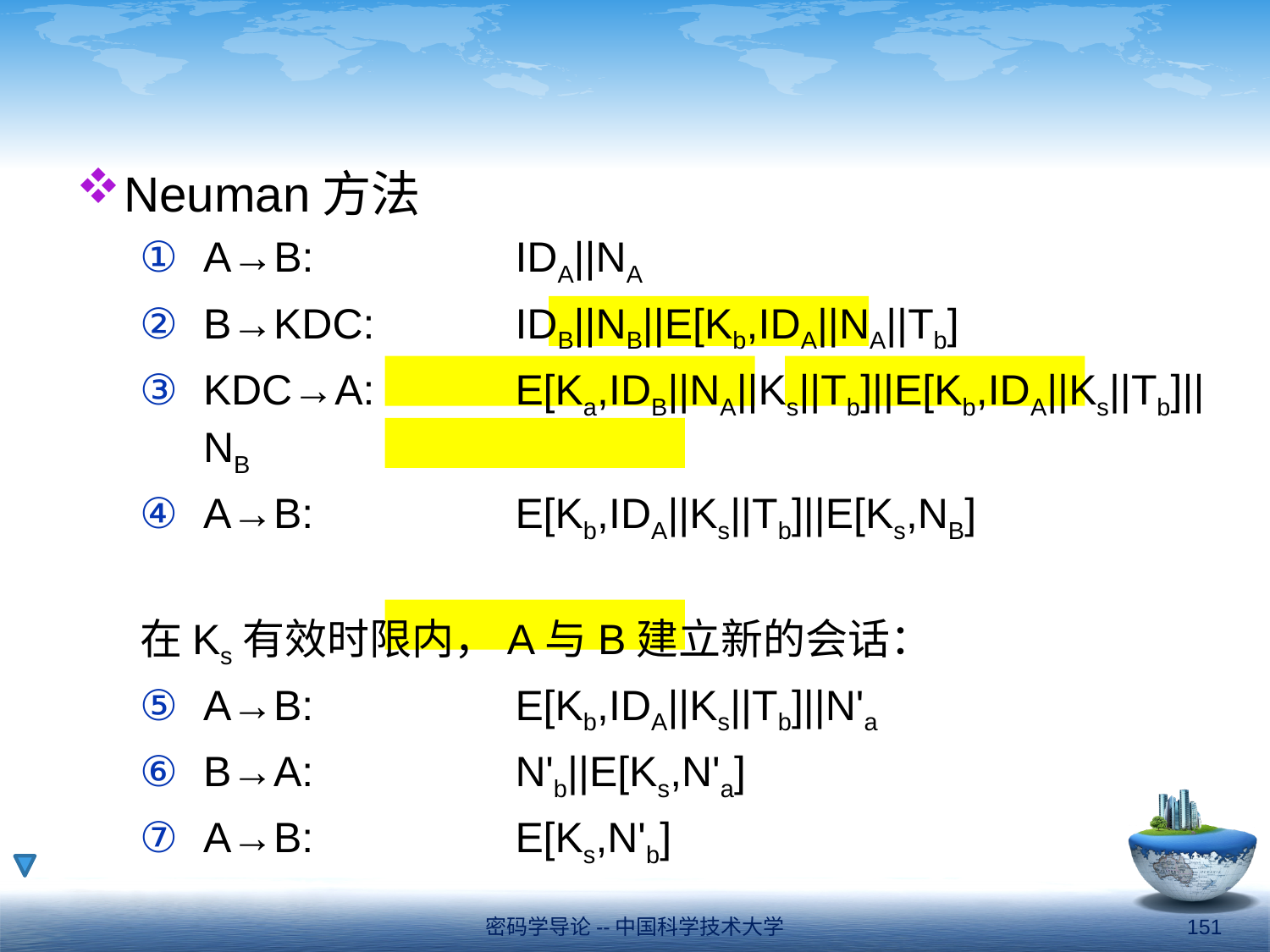

#
Neuman方法
A→B:	IDA||NA
B→KDC:	IDB||NB||E[Kb,IDA||NA||Tb]
KDC→A:	E[Ka,IDB||NA||Ks||Tb]||E[Kb,IDA||Ks||Tb]||NB
A→B:	E[Kb,IDA||Ks||Tb]||E[Ks,NB]

在Ks有效时限内，A与B建立新的会话：
A→B:	E[Kb,IDA||Ks||Tb]||N'a
B→A:	N'b||E[Ks,N'a]
A→B:	E[Ks,N'b]

密码学导论--中国科学技术大学
151